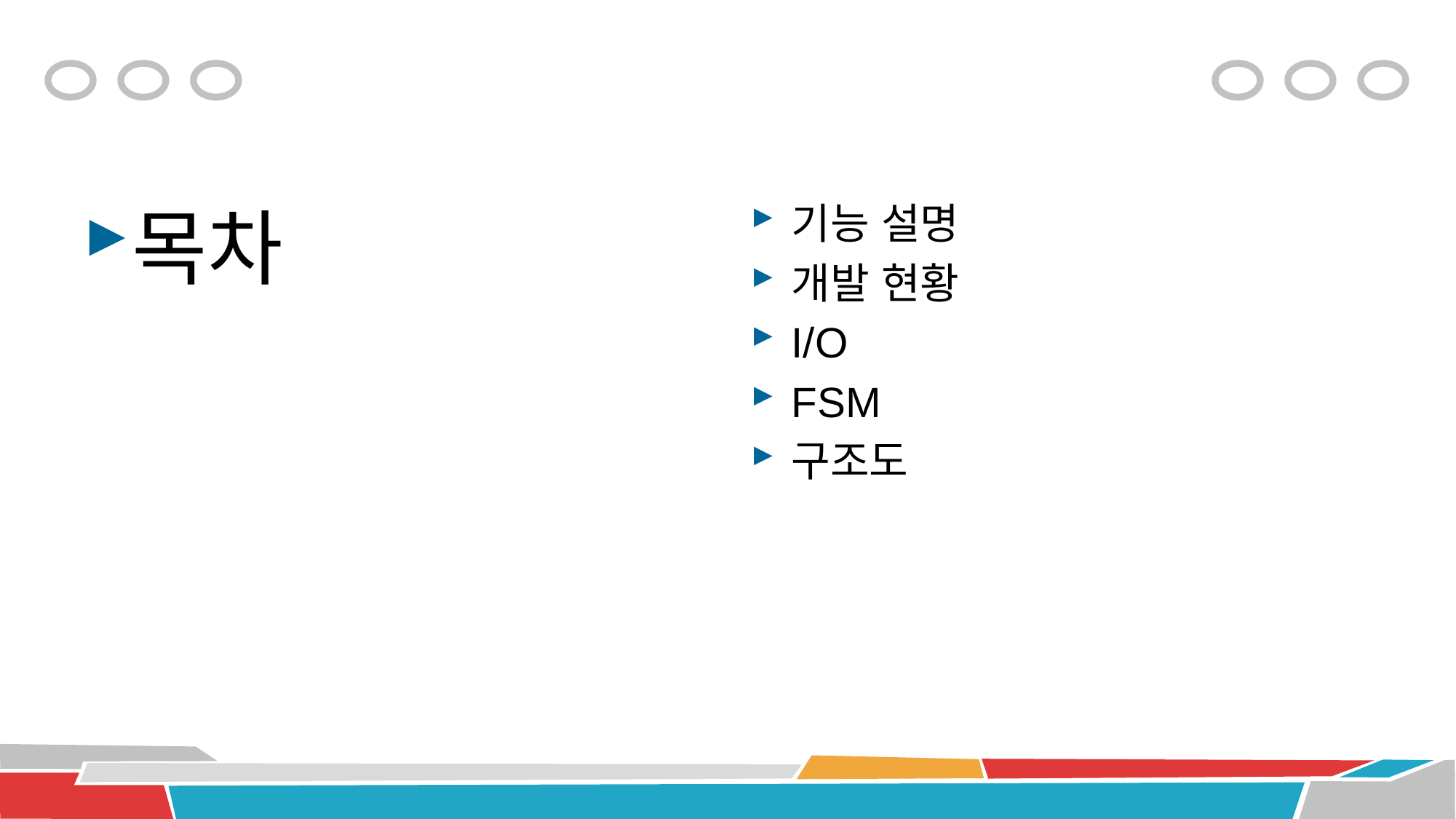

목차
기능 설명
개발 현황
I/O
FSM
구조도